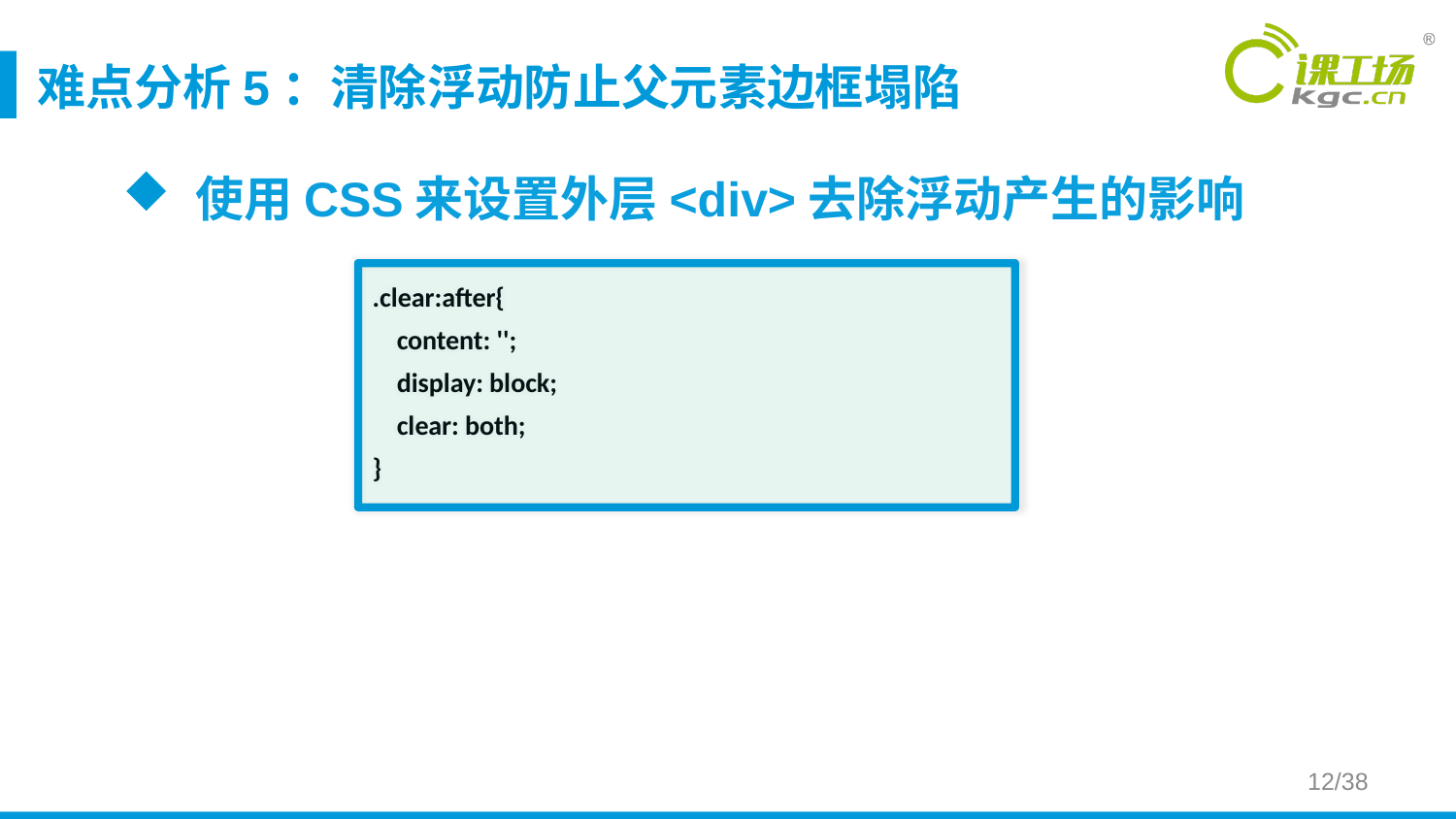

# 难点分析5：清除浮动防止父元素边框塌陷
使用CSS来设置外层<div>去除浮动产生的影响
.clear:after{
    content: '';
    display: block;
    clear: both;
}
12/38